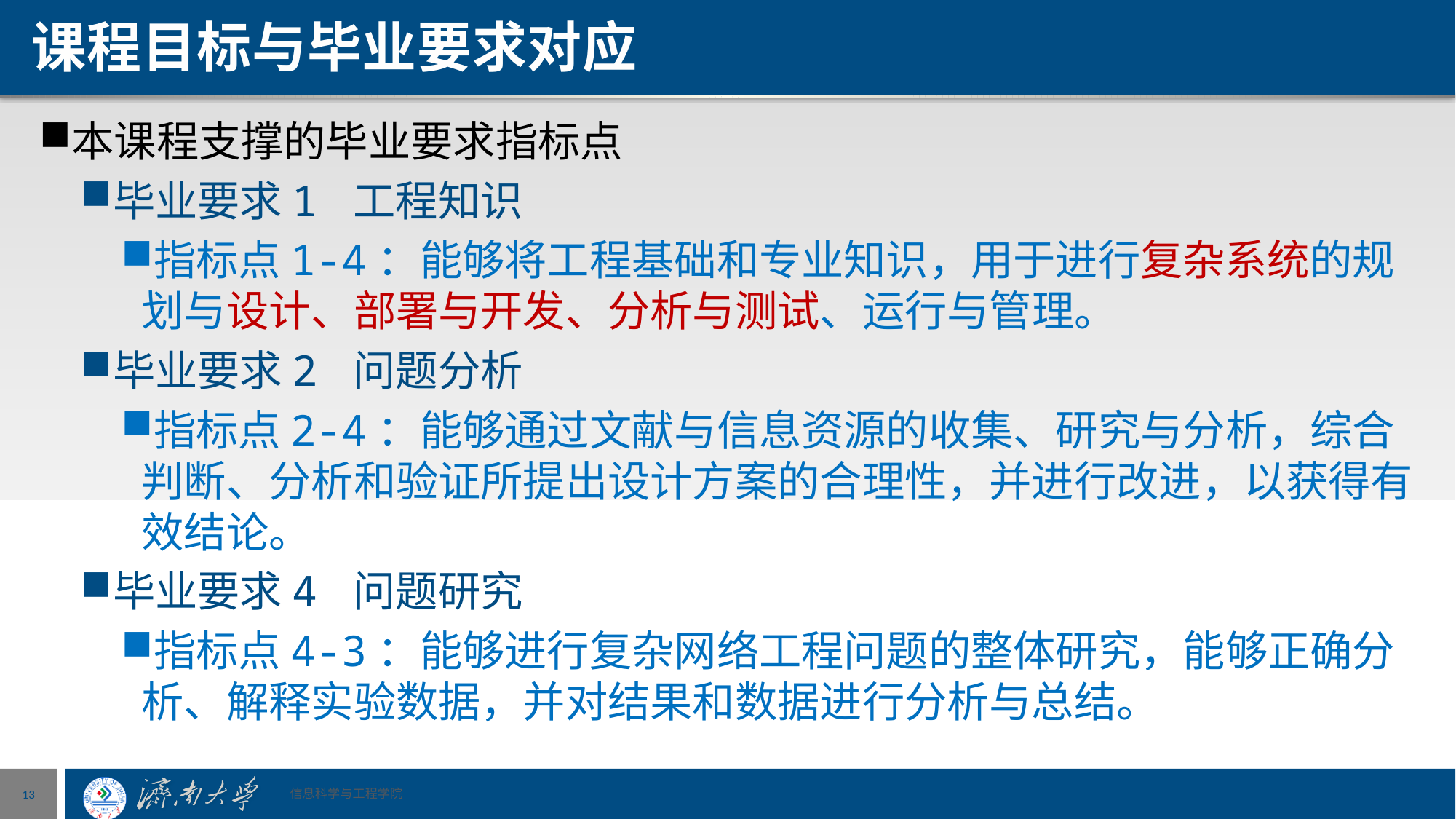

# 课程目标与毕业要求对应
本课程支撑的毕业要求指标点
毕业要求1 工程知识
指标点1-4：能够将工程基础和专业知识，用于进行复杂系统的规划与设计、部署与开发、分析与测试、运行与管理。
毕业要求2 问题分析
指标点2-4：能够通过文献与信息资源的收集、研究与分析，综合判断、分析和验证所提出设计方案的合理性，并进行改进，以获得有效结论。
毕业要求4 问题研究
指标点4-3：能够进行复杂网络工程问题的整体研究，能够正确分析、解释实验数据，并对结果和数据进行分析与总结。